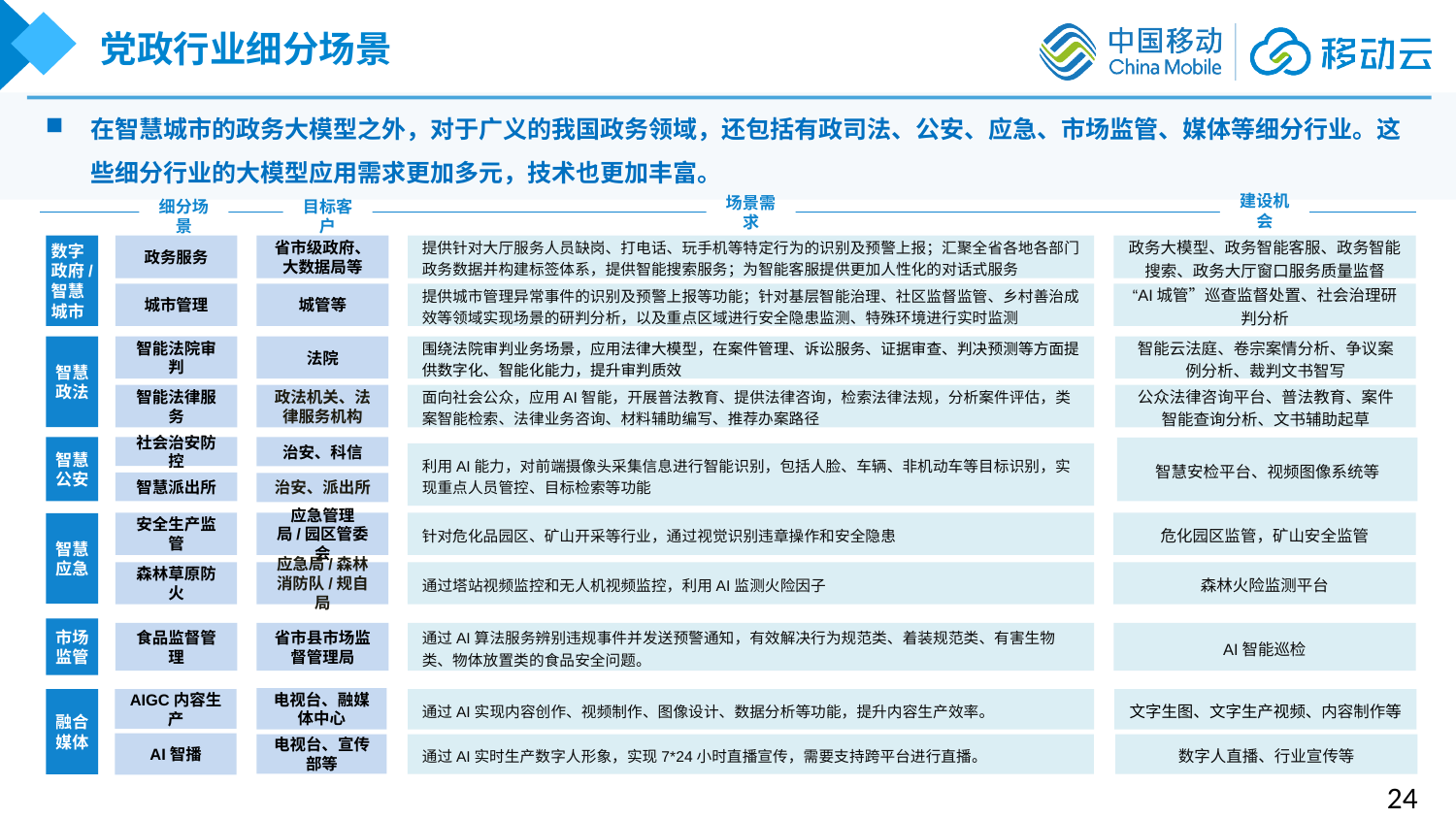

党政行业细分场景
在智慧城市的政务大模型之外，对于广义的我国政务领域，还包括有政司法、公安、应急、市场监管、媒体等细分行业。这些细分行业的大模型应用需求更加多元，技术也更加丰富。

建设机会
场景需求
细分场景
目标客户
数字
政府/
智慧
城市
政务服务
省市级政府、大数据局等
提供针对大厅服务人员缺岗、打电话、玩手机等特定行为的识别及预警上报；汇聚全省各地各部门政务数据并构建标签体系，提供智能搜索服务；为智能客服提供更加人性化的对话式服务
政务大模型、政务智能客服、政务智能搜索、政务大厅窗口服务质量监督

城市管理
城管等
提供城市管理异常事件的识别及预警上报等功能；针对基层智能治理、社区监督监管、乡村善治成效等领域实现场景的研判分析，以及重点区域进行安全隐患监测、特殊环境进行实时监测
“AI城管”巡查监督处置、社会治理研判分析
智能法院审判
法院
围绕法院审判业务场景，应用法律大模型，在案件管理、诉讼服务、证据审查、判决预测等方面提供数字化、智能化能力，提升审判质效
智能云法庭、卷宗案情分析、争议案例分析、裁判文书智写
智慧
政法
智能法律服务
政法机关、法律服务机构
面向社会公众，应用AI智能，开展普法教育、提供法律咨询，检索法律法规，分析案件评估，类案智能检索、法律业务咨询、材料辅助编写、推荐办案路径
公众法律咨询平台、普法教育、案件智能查询分析、文书辅助起草
智慧
公安
治安、科信
社会治安防控
智慧安检平台、视频图像系统等
利用AI能力，对前端摄像头采集信息进行智能识别，包括人脸、车辆、非机动车等目标识别，实现重点人员管控、目标检索等功能
智慧派出所
治安、派出所
安全生产监管
应急管理局/园区管委会
针对危化品园区、矿山开采等行业，通过视觉识别违章操作和安全隐患
危化园区监管，矿山安全监管
智慧
应急
森林草原防火
应急局/森林消防队/规自局
通过塔站视频监控和无人机视频监控，利用AI监测火险因子
森林火险监测平台
市场
监管
食品监督管理
省市县市场监督管理局
通过AI算法服务辨别违规事件并发送预警通知，有效解决行为规范类、着装规范类、有害生物类、物体放置类的食品安全问题。
AI智能巡检
电视台、融媒体中心
融合
媒体
AIGC内容生产
通过AI实现内容创作、视频制作、图像设计、数据分析等功能，提升内容生产效率。
文字生图、文字生产视频、内容制作等
AI智播
电视台、宣传部等
通过AI实时生产数字人形象，实现7*24小时直播宣传，需要支持跨平台进行直播。
数字人直播、行业宣传等